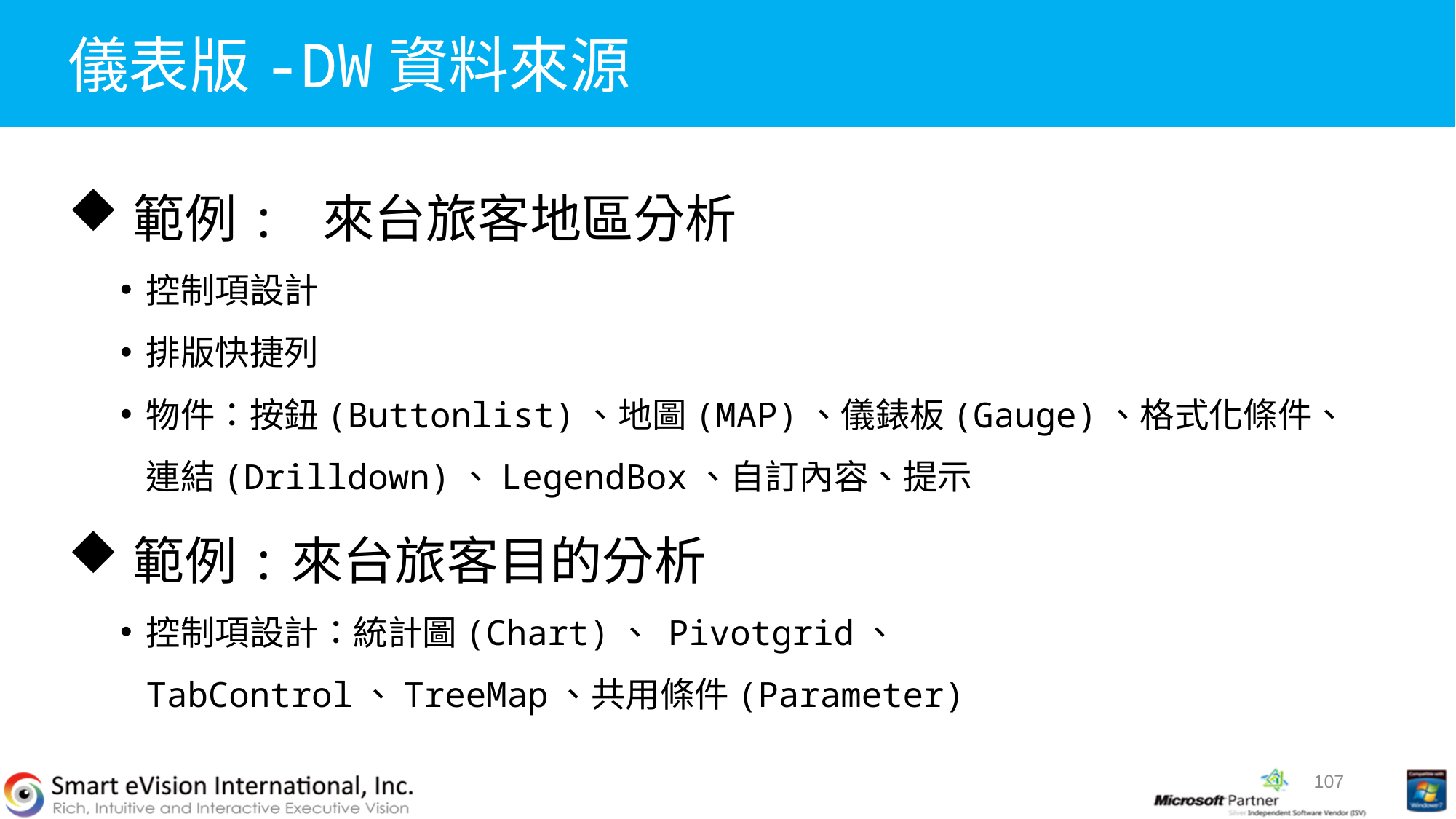

# 儀表版-DW資料來源
範例: 來台旅客地區分析
控制項設計
排版快捷列
物件：按鈕(Buttonlist)、地圖(MAP)、儀錶板(Gauge)、格式化條件、連結(Drilldown)、LegendBox、自訂內容、提示
範例:來台旅客目的分析
控制項設計：統計圖(Chart)、 Pivotgrid、 TabControl、TreeMap、共用條件(Parameter)

107